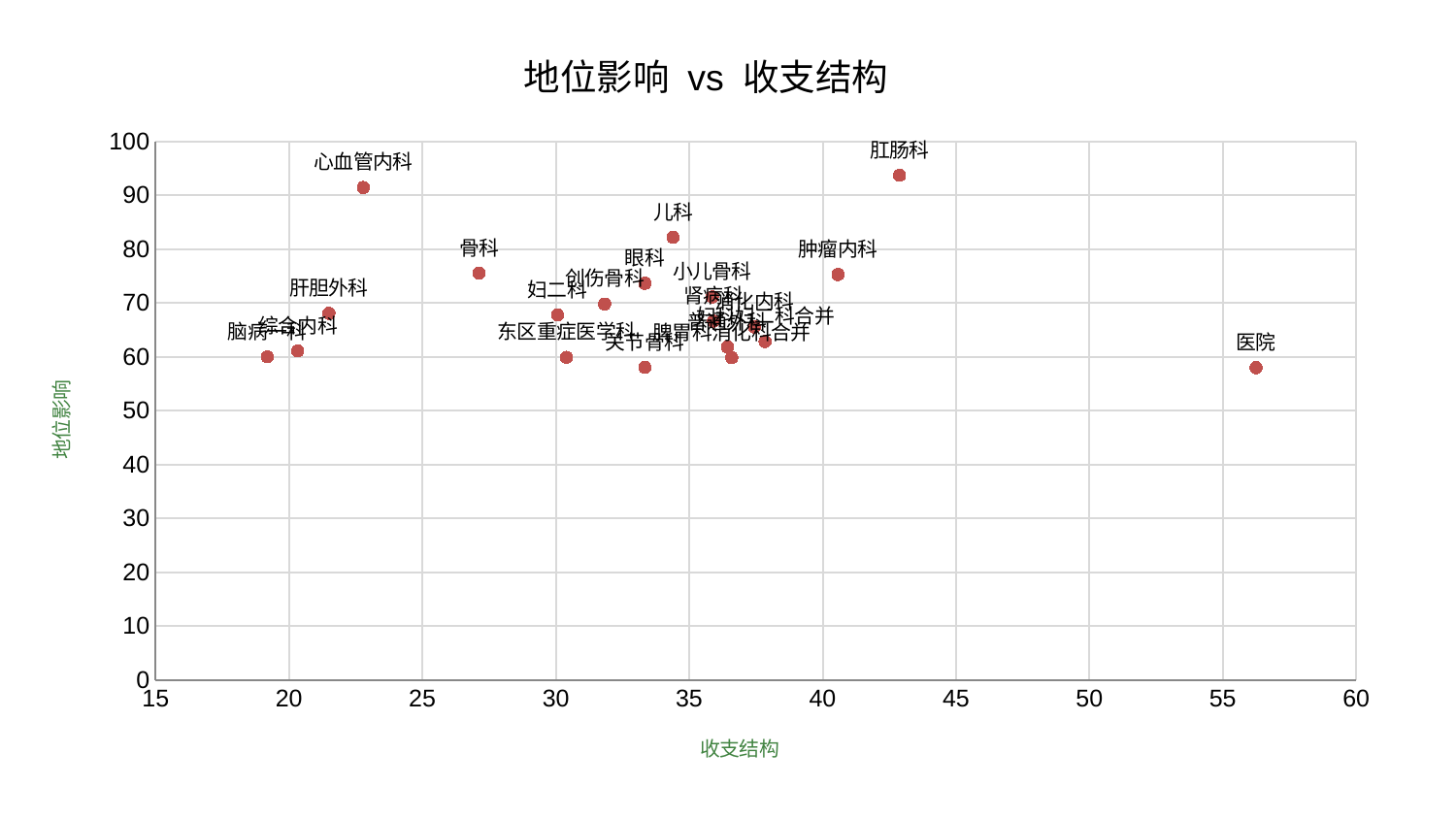

### Chart: 地位影响 vs 收支结构

| Category | 地位影响 |
|---|---|
252